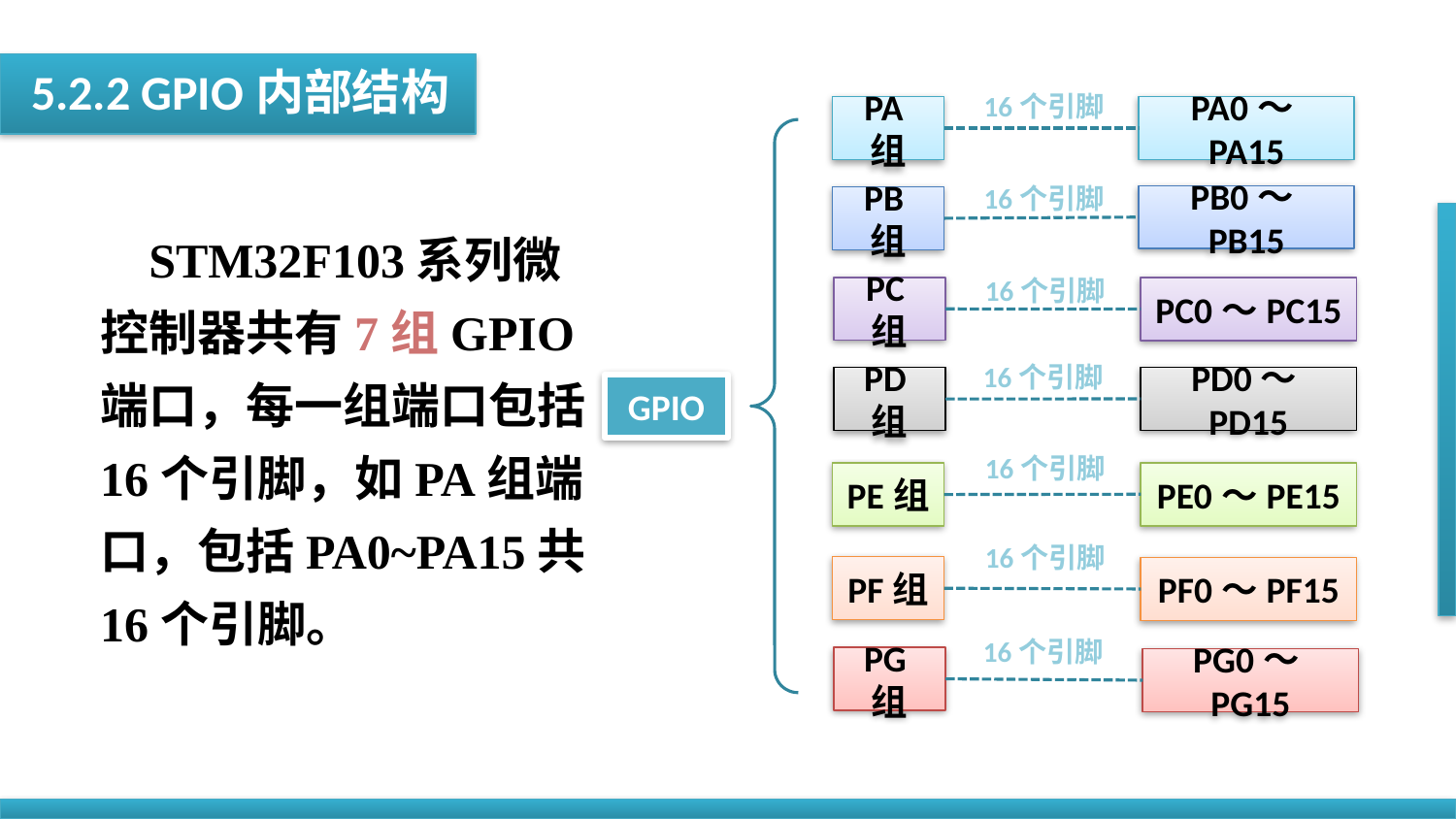

5.2.2 GPIO内部结构
16个引脚
PA组
PA0～PA15

16个引脚
PB0～PB15
PB组
    STM32F103系列微控制器共有7组GPIO端口，每一组端口包括16个引脚，如PA组端口，包括PA0~PA15共16个引脚。
16个引脚
PC组
PC0～PC15
16个引脚
PD组
PD0～PD15
GPIO
16个引脚
PE0～PE15
PE组
16个引脚
PF组
PF0～PF15
16个引脚
PG组
PG0～PG15